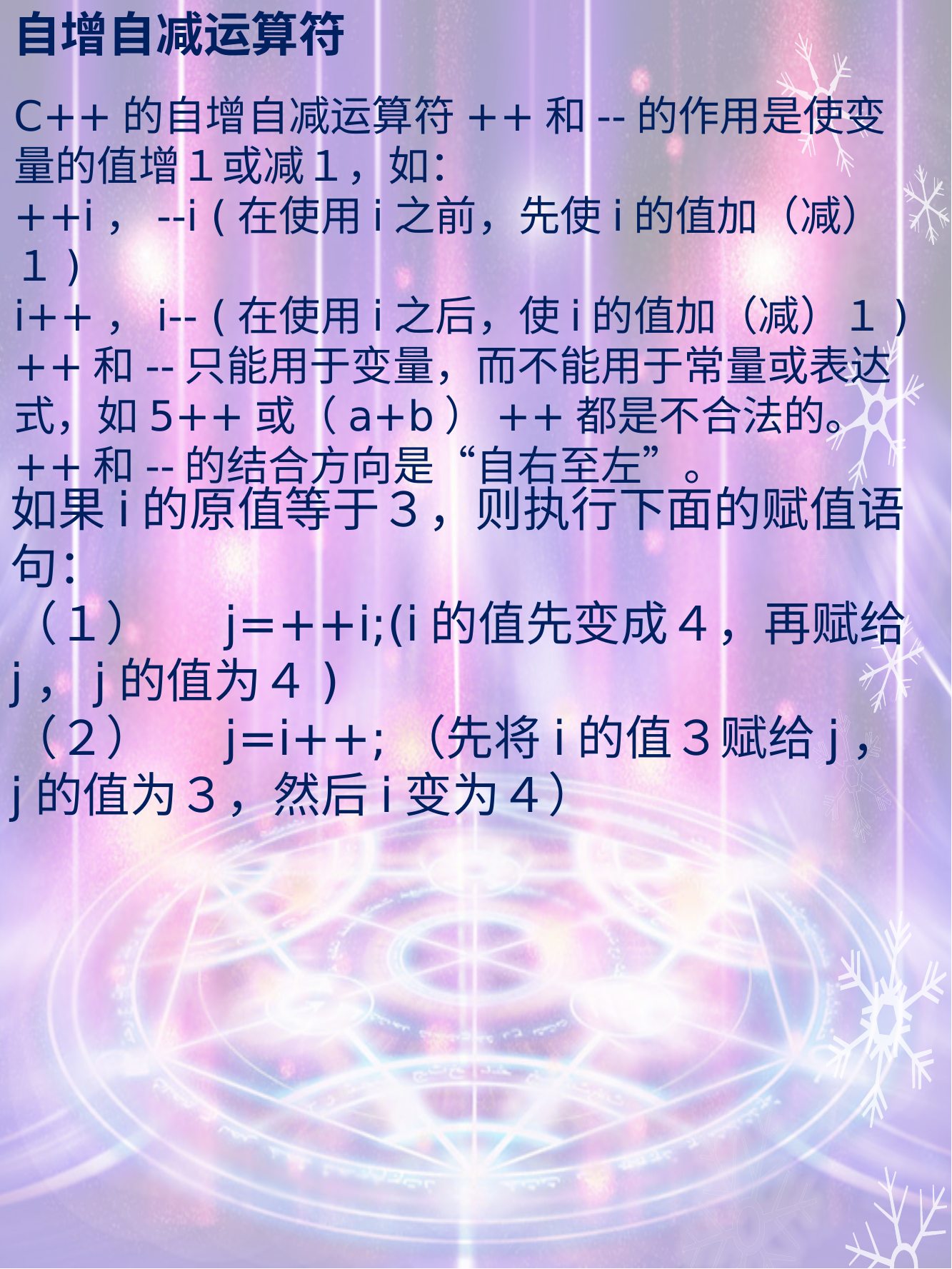

# 自增自减运算符
C++的自增自减运算符++和--的作用是使变量的值增１或减１，如：
++i，--i (在使用i之前，先使i的值加（减）１)
i++，i-- (在使用i之后，使i的值加（减）１)
++和--只能用于变量，而不能用于常量或表达式，如5++或（a+b）++都是不合法的。
++和--的结合方向是“自右至左”。
如果i的原值等于３，则执行下面的赋值语句：
（１）	j=++i;(i的值先变成４，再赋给j，j的值为４)
（２）	j=i++;（先将i的值３赋给j，j的值为３，然后i变为４）